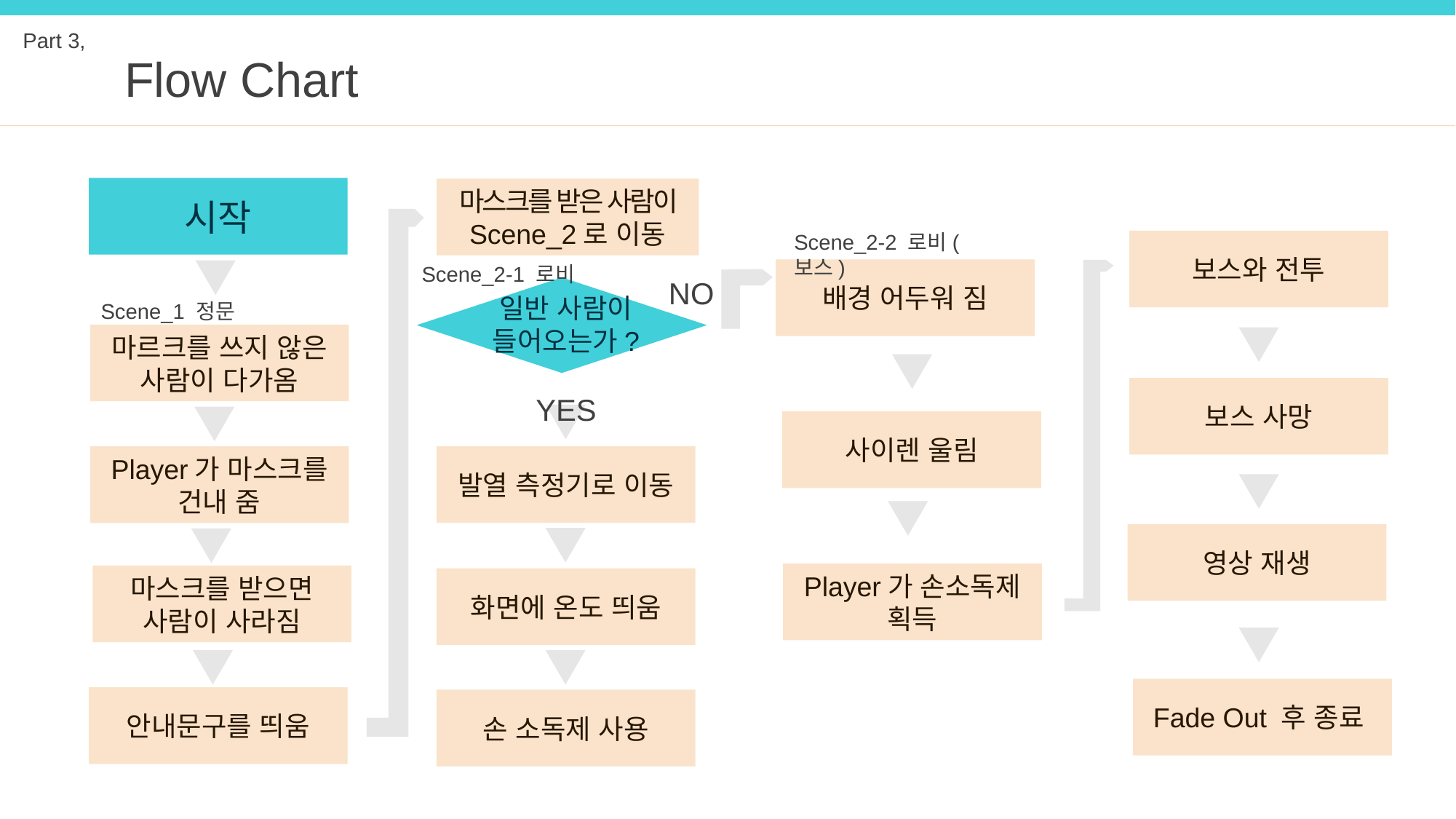

Part 3,
Flow Chart
시작
마스크를 받은 사람이 Scene_2로 이동

Scene_2-2 로비(보스)
보스와 전투
Scene_2-1 로비
배경 어두워 짐

NO

일반 사람이 들어오는가?
Scene_1 정문
마르크를 쓰지 않은 사람이 다가옴

보스 사망
YES

사이렌 울림
발열 측정기로 이동
Player가 마스크를 건내 줌

영상 재생

Player가 손소독제 획득
마스크를 받으면
사람이 사라짐
화면에 온도 띄움

Fade Out 후 종료
안내문구를 띄움
손 소독제 사용